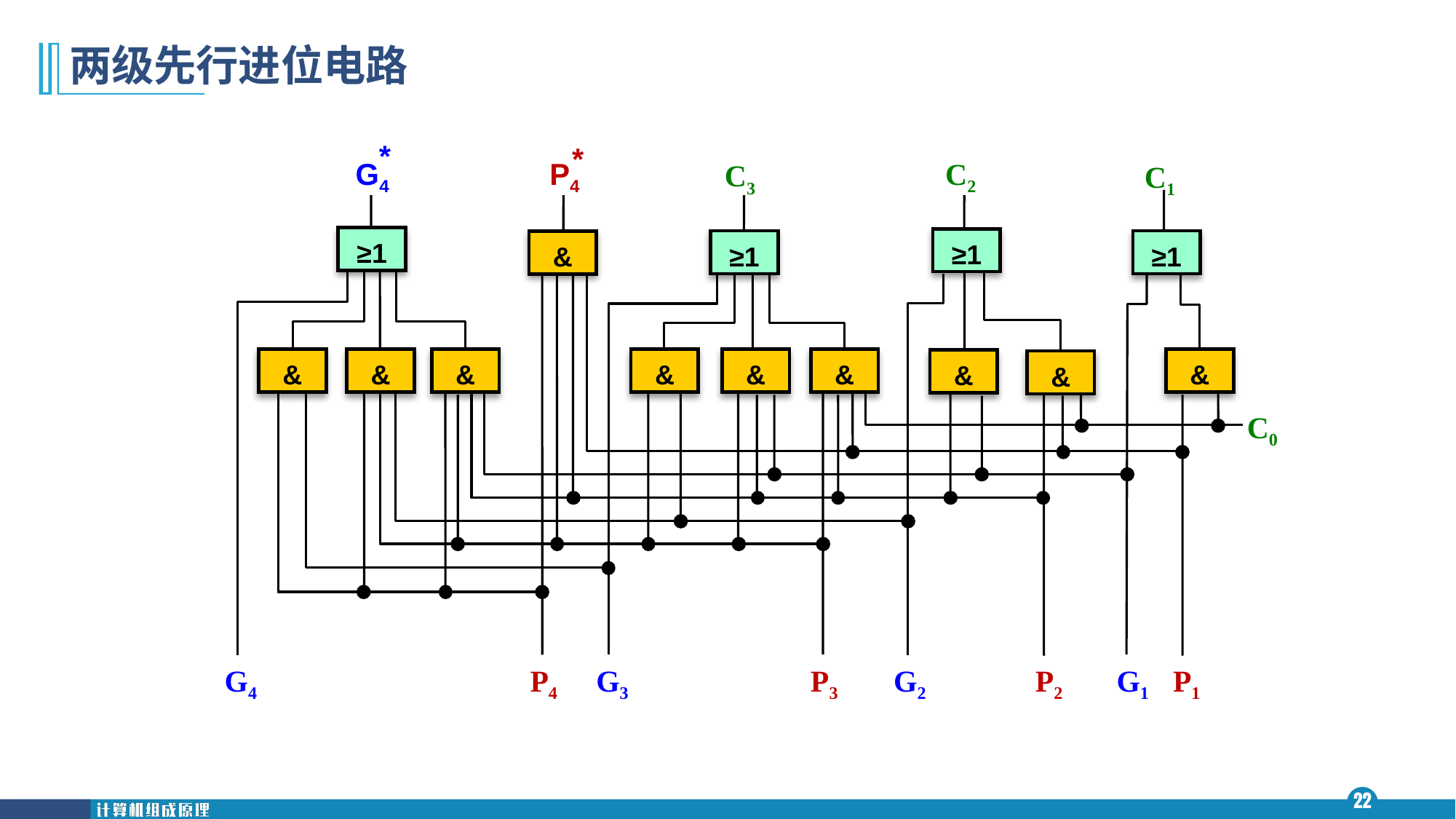

# 两级先行进位电路
*
*

G4

P4

C2

C3

C1

≥1
≥1
≥1
≥1
&

&
&
&
&
&
&
&
&
&

C0

G4

P4
G3

P3

G2

P2

G1

P1